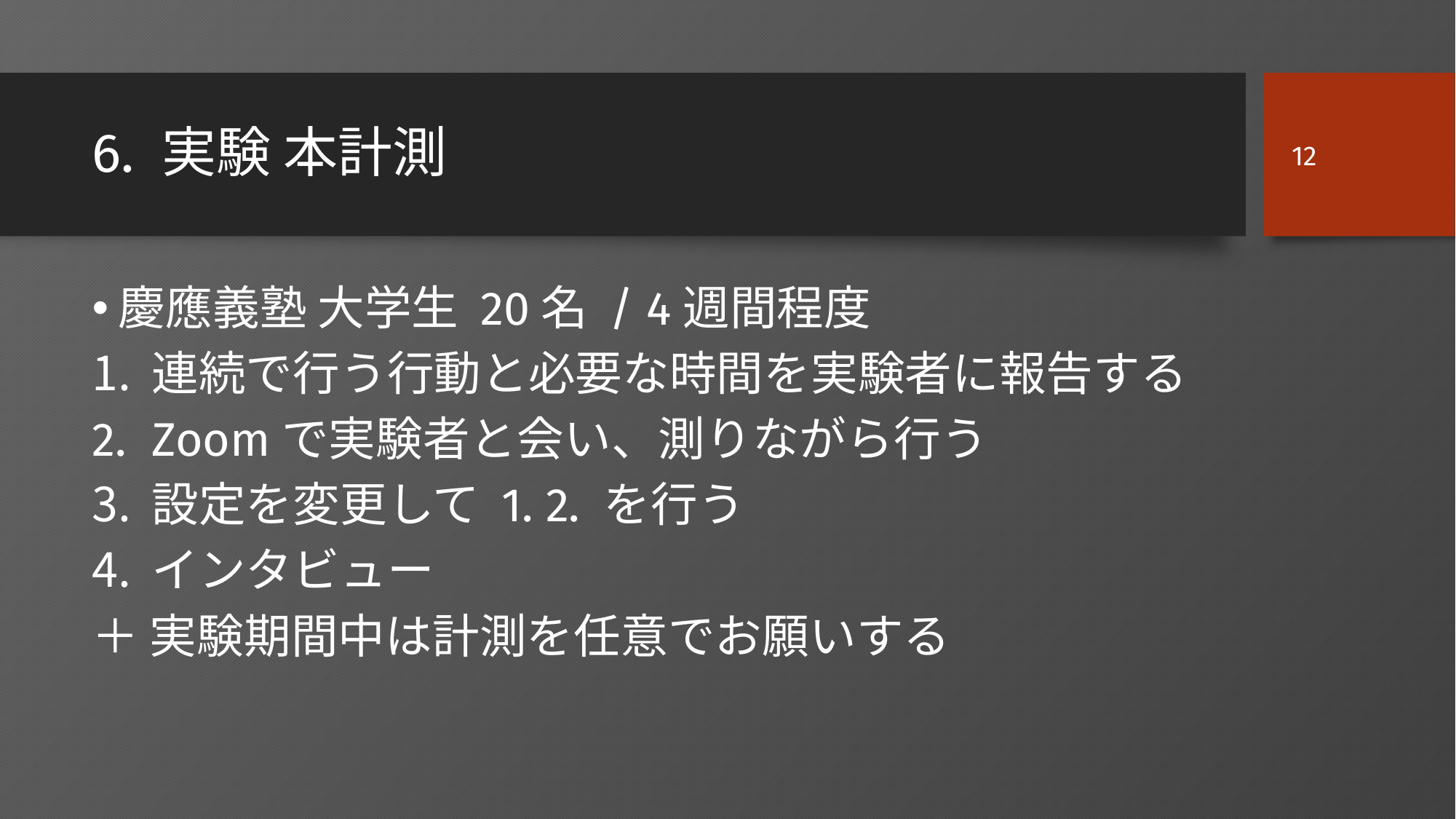

12
# 6. 実験 本計測
慶應義塾 大学生 20名 / 4週間程度
連続で行う行動と必要な時間を実験者に報告する
Zoomで実験者と会い、測りながら行う
設定を変更して 1. 2. を行う
インタビュー
＋ 実験期間中は計測を任意でお願いする